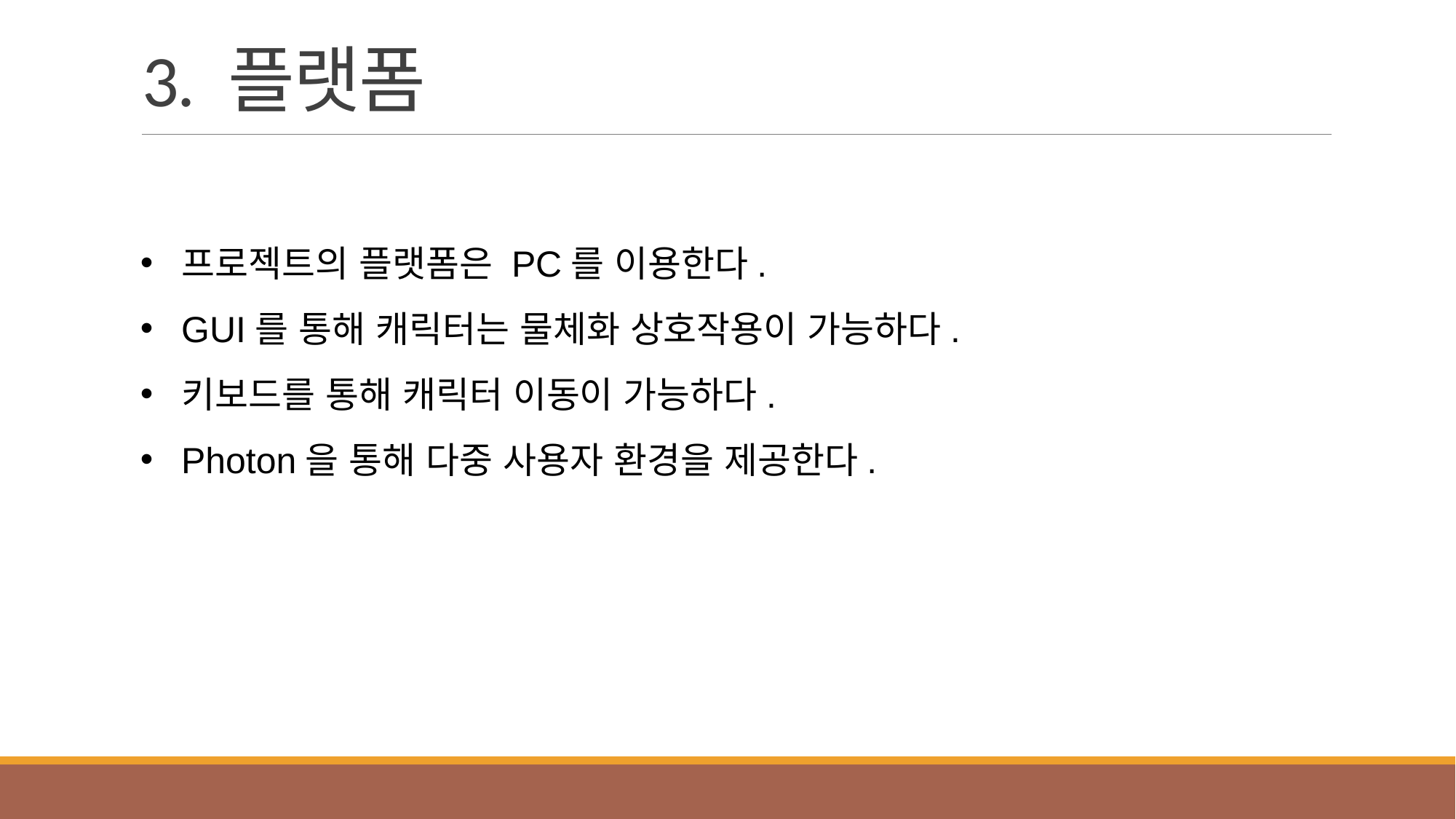

# 3. 플랫폼
프로젝트의 플랫폼은 PC를 이용한다.
GUI를 통해 캐릭터는 물체화 상호작용이 가능하다.
키보드를 통해 캐릭터 이동이 가능하다.
Photon을 통해 다중 사용자 환경을 제공한다.